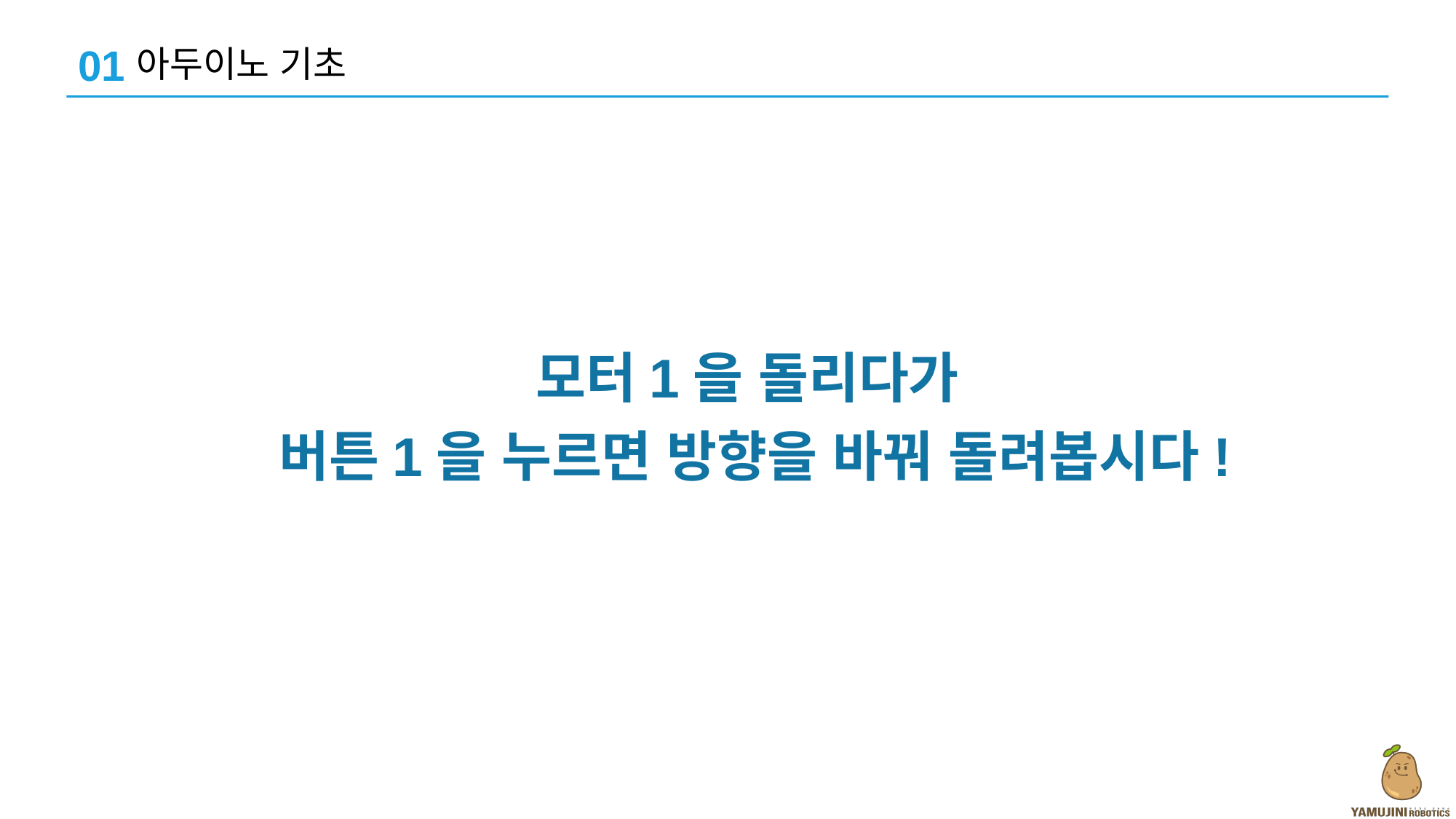

01
아두이노 기초

모터1을 돌리다가
버튼1을 누르면 방향을 바꿔 돌려봅시다!